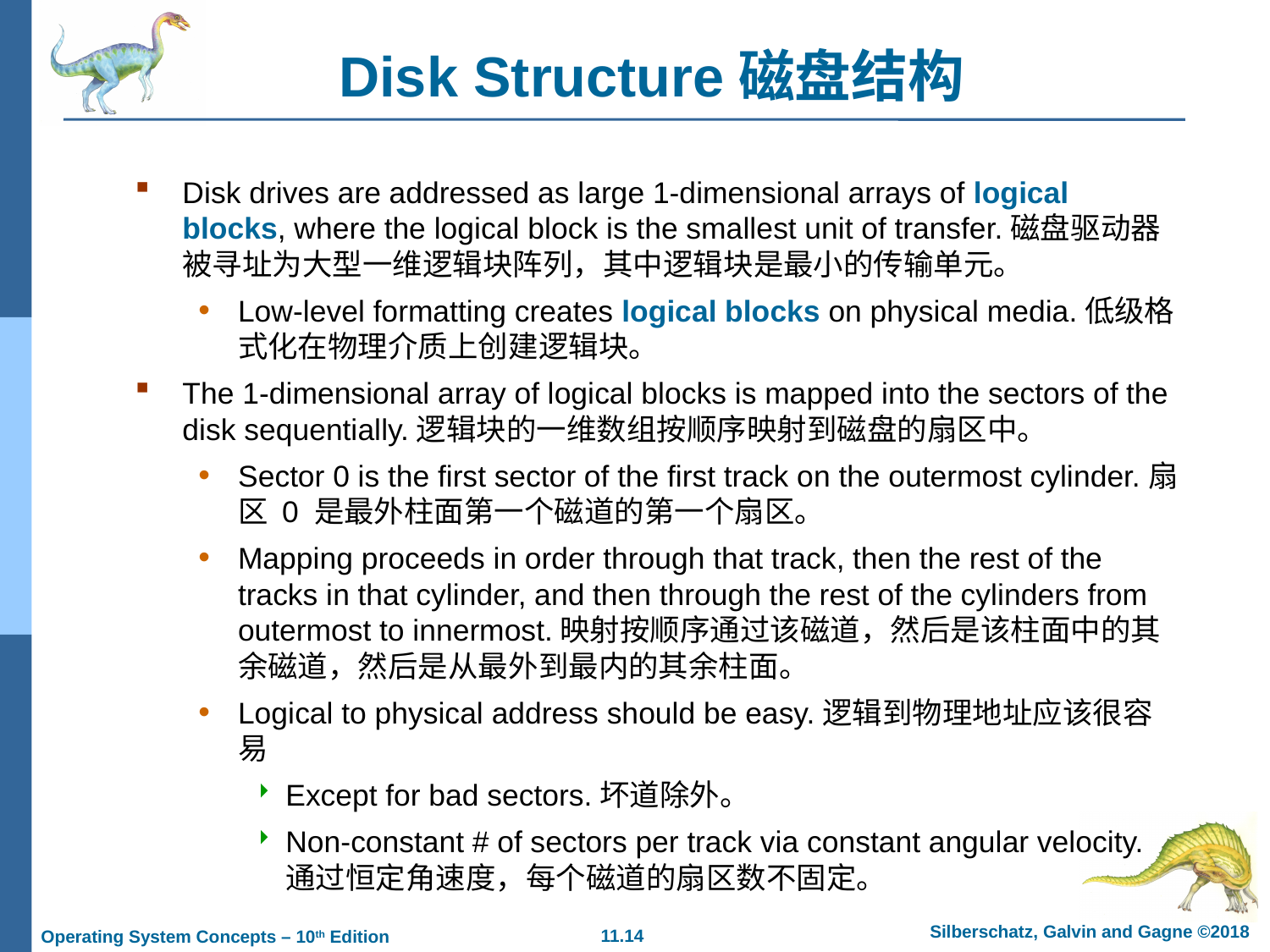

# Disk Structure磁盘结构
Disk drives are addressed as large 1-dimensional arrays of logical blocks, where the logical block is the smallest unit of transfer.磁盘驱动器被寻址为大型一维逻辑块阵列，其中逻辑块是最小的传输单元。
Low-level formatting creates logical blocks on physical media.低级格式化在物理介质上创建逻辑块。
The 1-dimensional array of logical blocks is mapped into the sectors of the disk sequentially.逻辑块的一维数组按顺序映射到磁盘的扇区中。
Sector 0 is the first sector of the first track on the outermost cylinder.扇区 0 是最外柱面第一个磁道的第一个扇区。
Mapping proceeds in order through that track, then the rest of the tracks in that cylinder, and then through the rest of the cylinders from outermost to innermost.映射按顺序通过该磁道，然后是该柱面中的其余磁道，然后是从最外到最内的其余柱面。
Logical to physical address should be easy.逻辑到物理地址应该很容易
Except for bad sectors.坏道除外。
Non-constant # of sectors per track via constant angular velocity.通过恒定角速度，每个磁道的扇区数不固定。